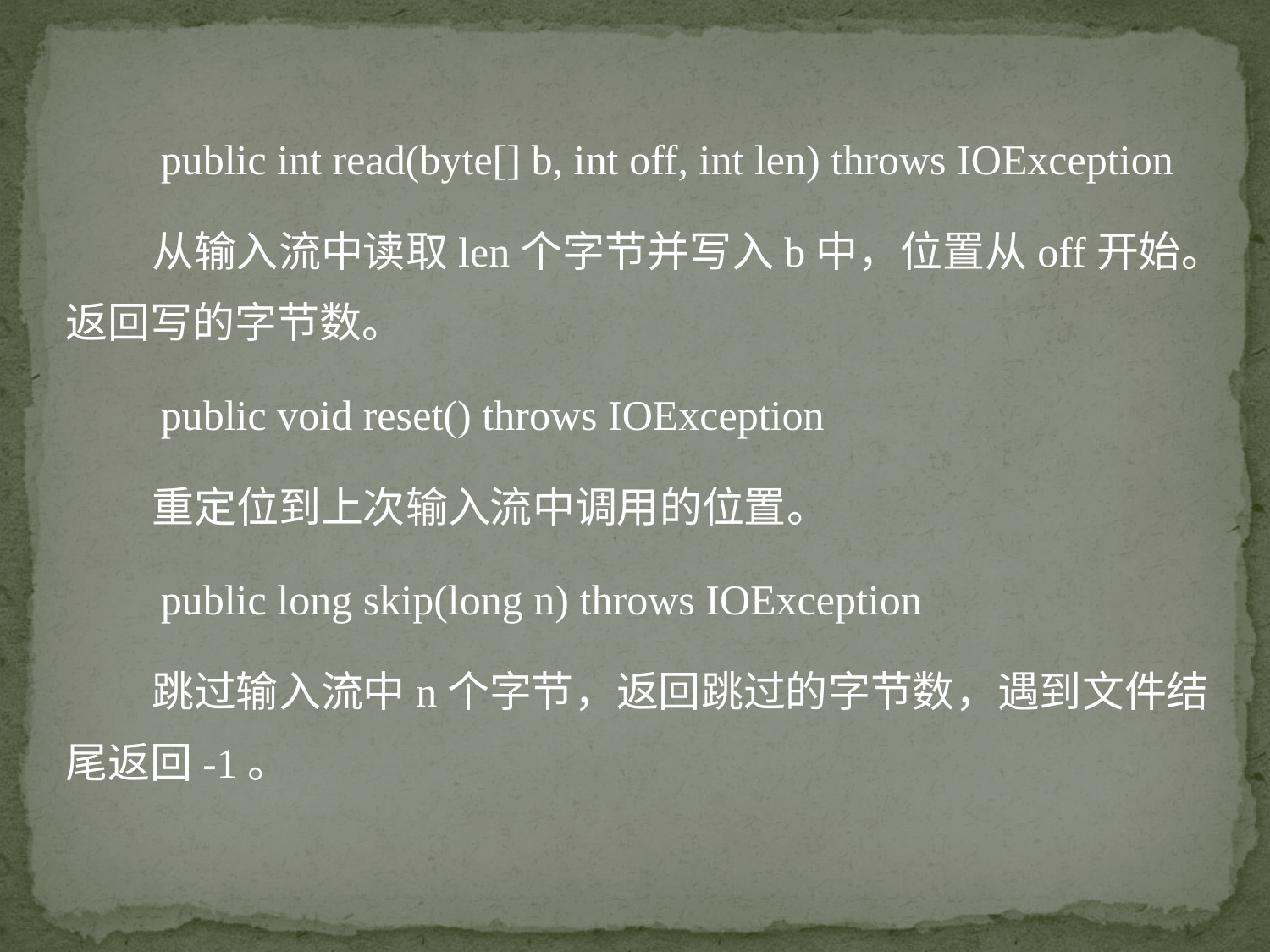

public int read(byte[] b, int off, int len) throws IOException
        从输入流中读取len个字节并写入b中，位置从off开始。返回写的字节数。
         public void reset() throws IOException
        重定位到上次输入流中调用的位置。
         public long skip(long n) throws IOException
        跳过输入流中n个字节，返回跳过的字节数，遇到文件结尾返回-1。